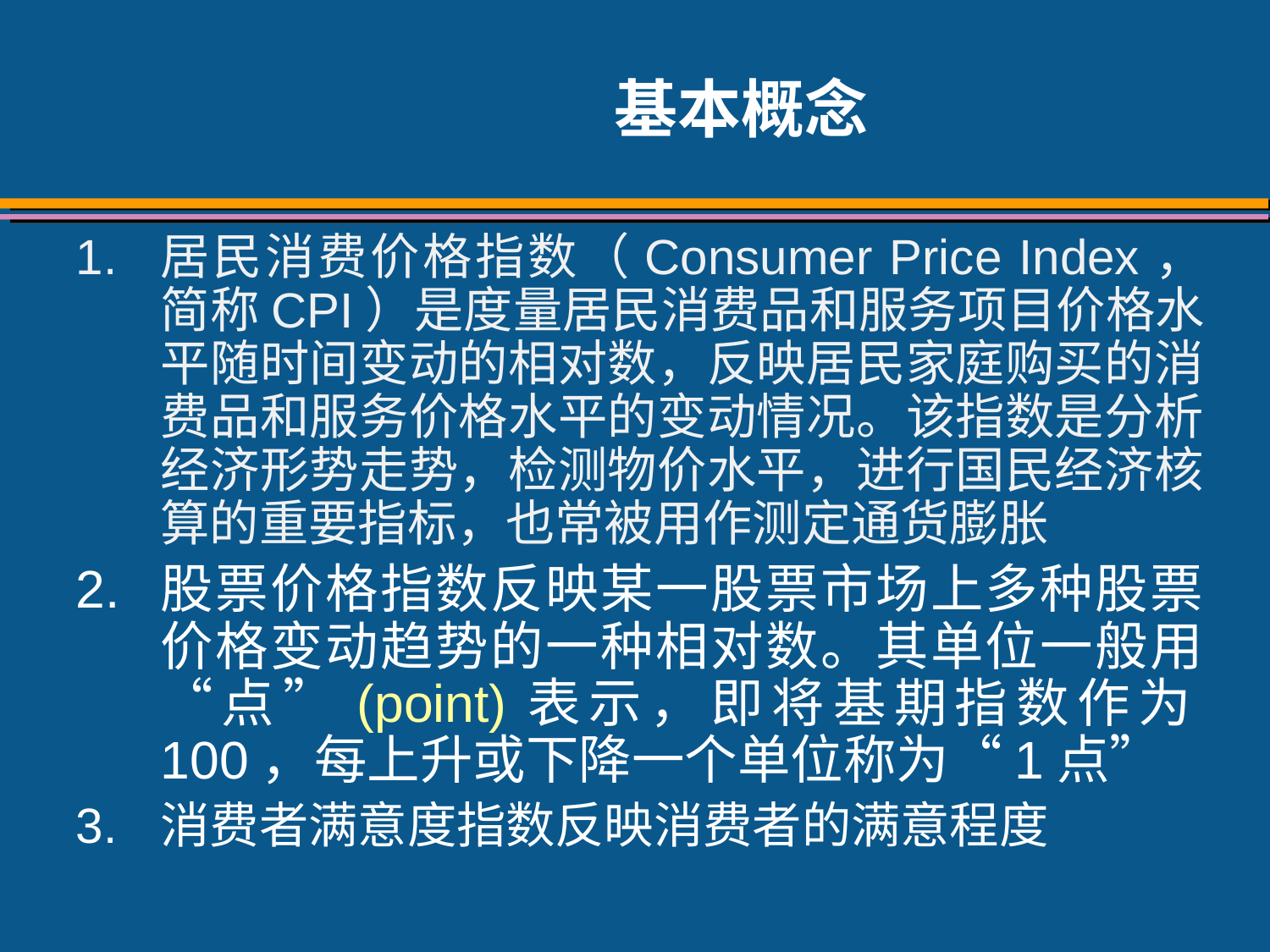

# 基本概念
居民消费价格指数（Consumer Price Index，简称CPI）是度量居民消费品和服务项目价格水平随时间变动的相对数，反映居民家庭购买的消费品和服务价格水平的变动情况。该指数是分析经济形势走势，检测物价水平，进行国民经济核算的重要指标，也常被用作测定通货膨胀
股票价格指数反映某一股票市场上多种股票价格变动趋势的一种相对数。其单位一般用“点”(point)表示，即将基期指数作为100，每上升或下降一个单位称为“1点”
消费者满意度指数反映消费者的满意程度